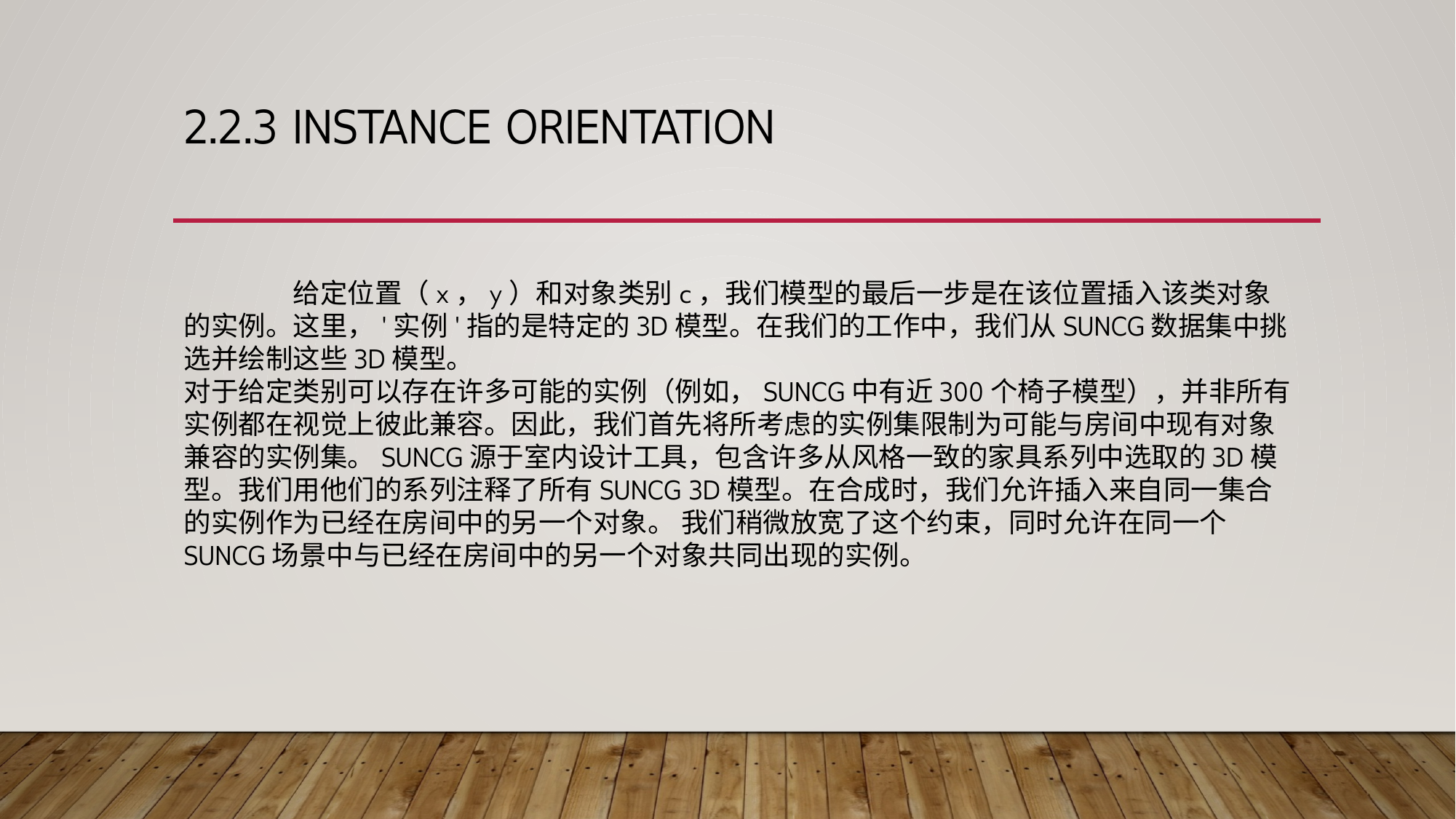

# 2.2.3 Instance Orientation
	给定位置（x，y）和对象类别c，我们模型的最后一步是在该位置插入该类对象的实例。这里，'实例'指的是特定的3D模型。在我们的工作中，我们从SUNCG数据集中挑选并绘制这些3D模型。
对于给定类别可以存在许多可能的实例（例如，SUNCG中有近300个椅子模型），并非所有实例都在视觉上彼此兼容。因此，我们首先将所考虑的实例集限制为可能与房间中现有对象兼容的实例集。SUNCG源于室内设计工具，包含许多从风格一致的家具系列中选取的3D模型。我们用他们的系列注释了所有SUNCG 3D模型。在合成时，我们允许插入来自同一集合的实例作为已经在房间中的另一个对象。 我们稍微放宽了这个约束，同时允许在同一个SUNCG场景中与已经在房间中的另一个对象共同出现的实例。